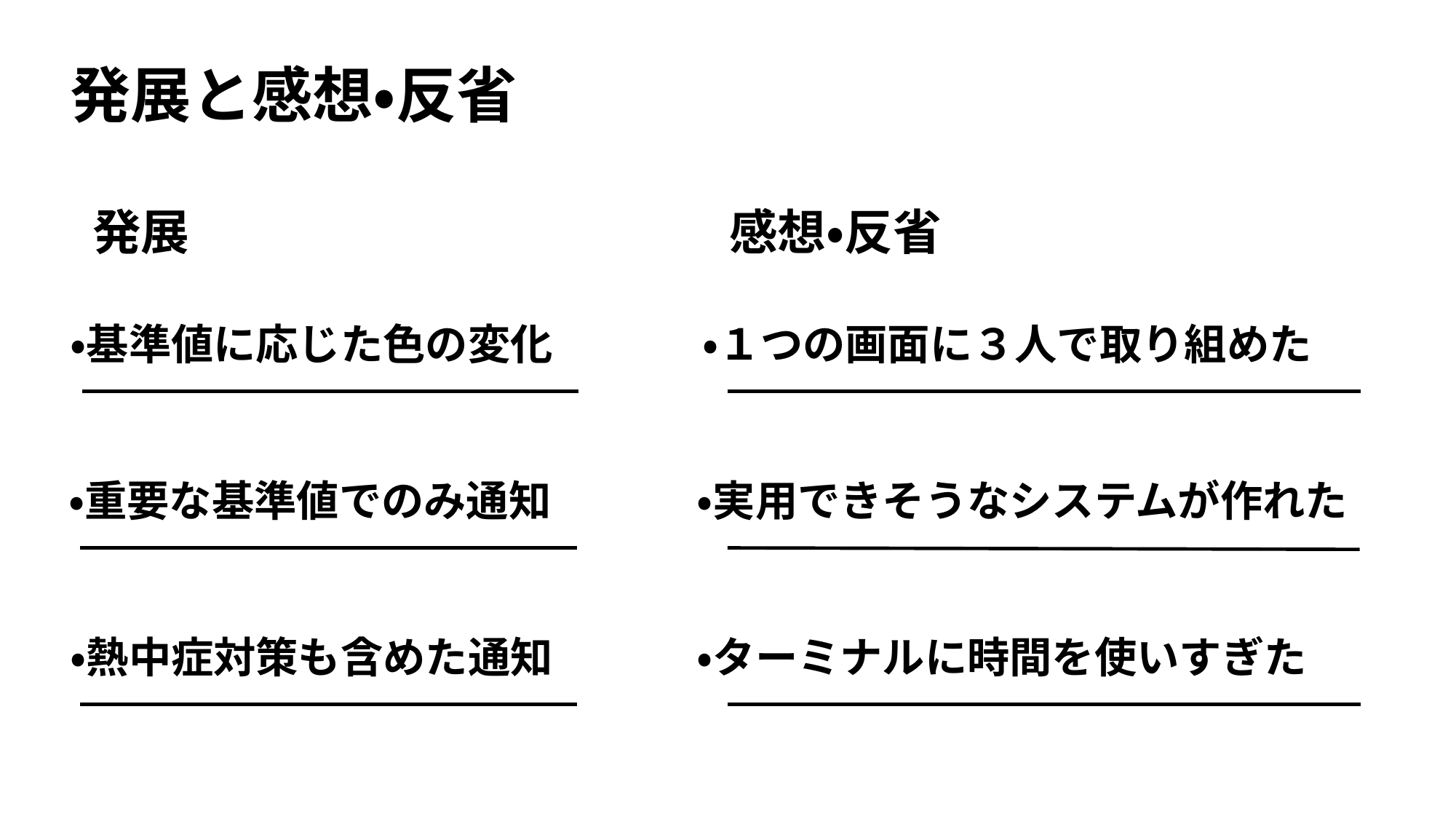

発展と感想・反省
発展
感想・反省
・基準値に応じた色の変化
・１つの画面に３人で取り組めた
・実用できそうなシステムが作れた
・重要な基準値でのみ通知
・熱中症対策も含めた通知
・ターミナルに時間を使いすぎた